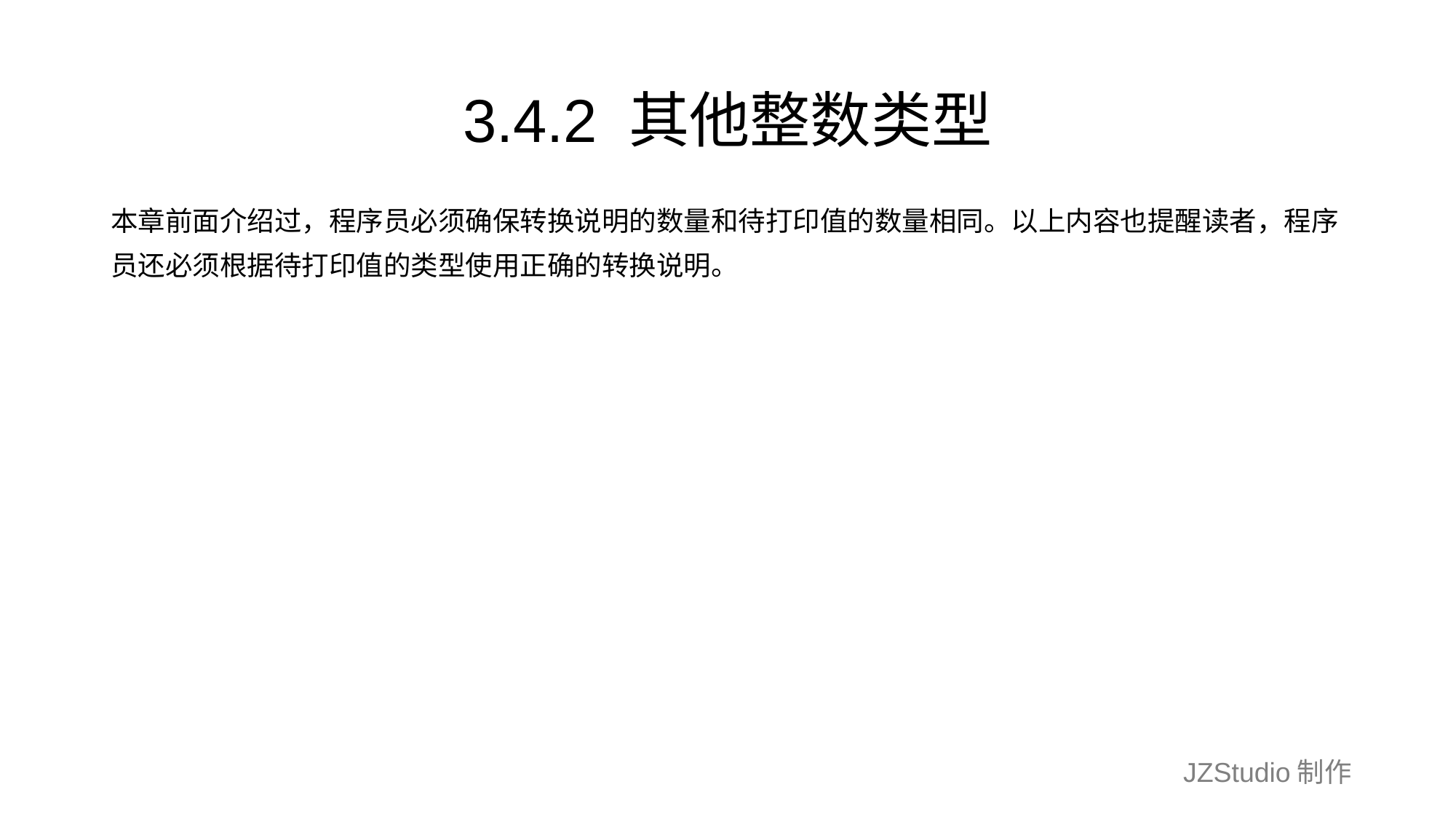

# 3.4.2 其他整数类型
本章前面介绍过，程序员必须确保转换说明的数量和待打印值的数量相同。以上内容也提醒读者，程序
员还必须根据待打印值的类型使用正确的转换说明。